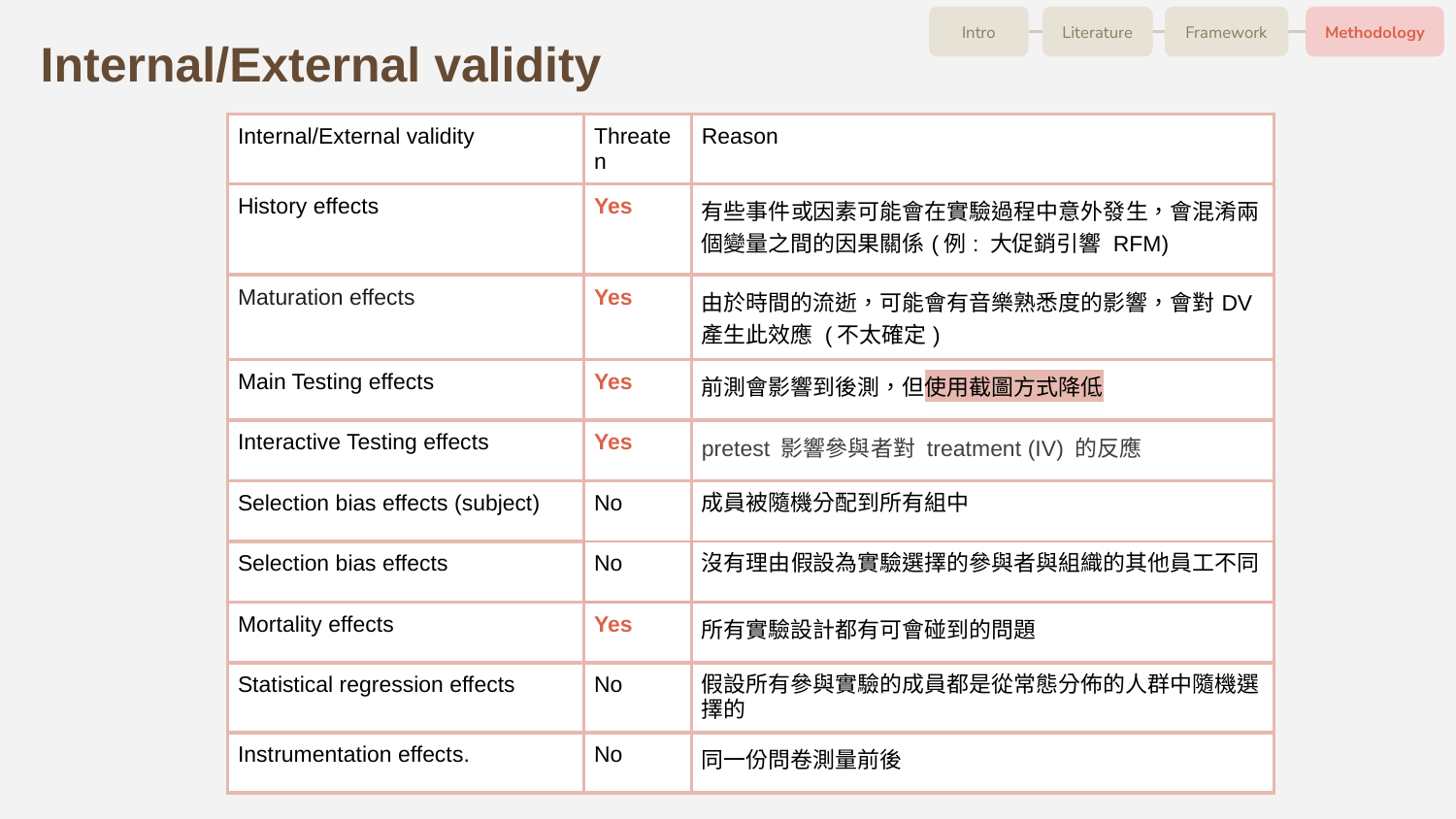

Intro
Literature
Framework
Methodology
Internal/External validity
| Internal/External validity | Threaten | Reason |
| --- | --- | --- |
| History effects | Yes | 有些事件或因素可能會在實驗過程中意外發生，會混淆兩個變量之間的因果關係(例: 大促銷引響 RFM) |
| Maturation effects | Yes | 由於時間的流逝，可能會有音樂熟悉度的影響，會對DV產生此效應 (不太確定) |
| Main Testing effects | Yes | 前測會影響到後測，但使用截圖方式降低 |
| Interactive Testing effects | Yes | pretest 影響參與者對 treatment (IV) 的反應 |
| Selection bias effects (subject) | No | 成員被隨機分配到所有組中 |
| Selection bias effects | No | 沒有理由假設為實驗選擇的參與者與組織的其他員工不同 |
| Mortality effects | Yes | 所有實驗設計都有可會碰到的問題 |
| Statistical regression effects | No | 假設所有參與實驗的成員都是從常態分佈的人群中隨機選擇的 |
| Instrumentation effects. | No | 同一份問卷測量前後 |